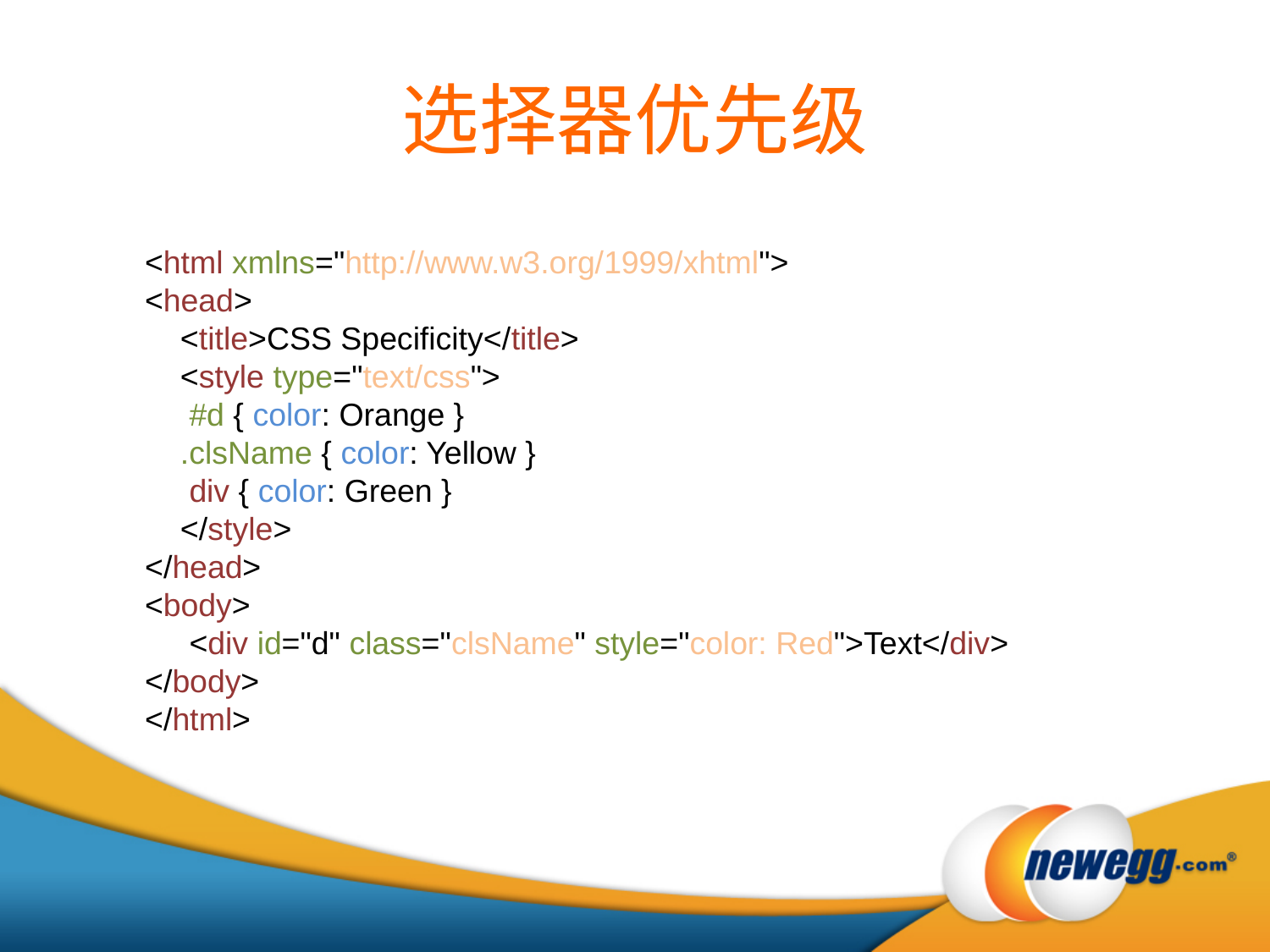

选择器优先级
<html xmlns="http://www.w3.org/1999/xhtml">
<head>
    <title>CSS Specificity</title>
    <style type="text/css">
     #d { color: Orange }
    .clsName { color: Yellow }
     div { color: Green }
    </style>
</head>
<body>
     <div id="d" class="clsName" style="color: Red">Text</div>
</body>
</html>